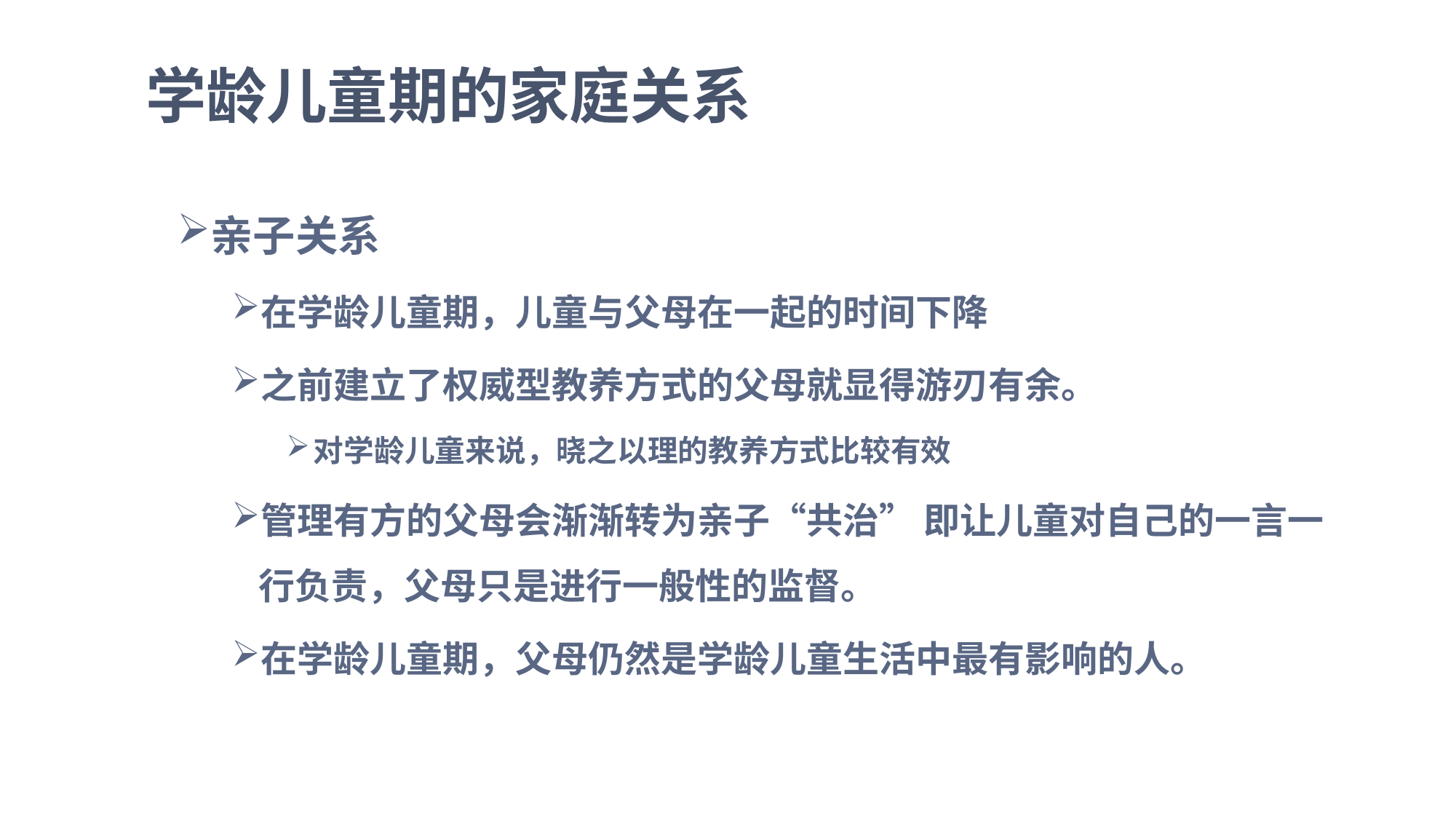

学龄儿童期的家庭关系
亲子关系
在学龄儿童期，儿童与父母在一起的时间下降
之前建立了权威型教养方式的父母就显得游刃有余。
对学龄儿童来说，晓之以理的教养方式比较有效
管理有方的父母会渐渐转为亲子“共治” 即让儿童对自己的一言一行负责，父母只是进行一般性的监督。
在学龄儿童期，父母仍然是学龄儿童生活中最有影响的人。